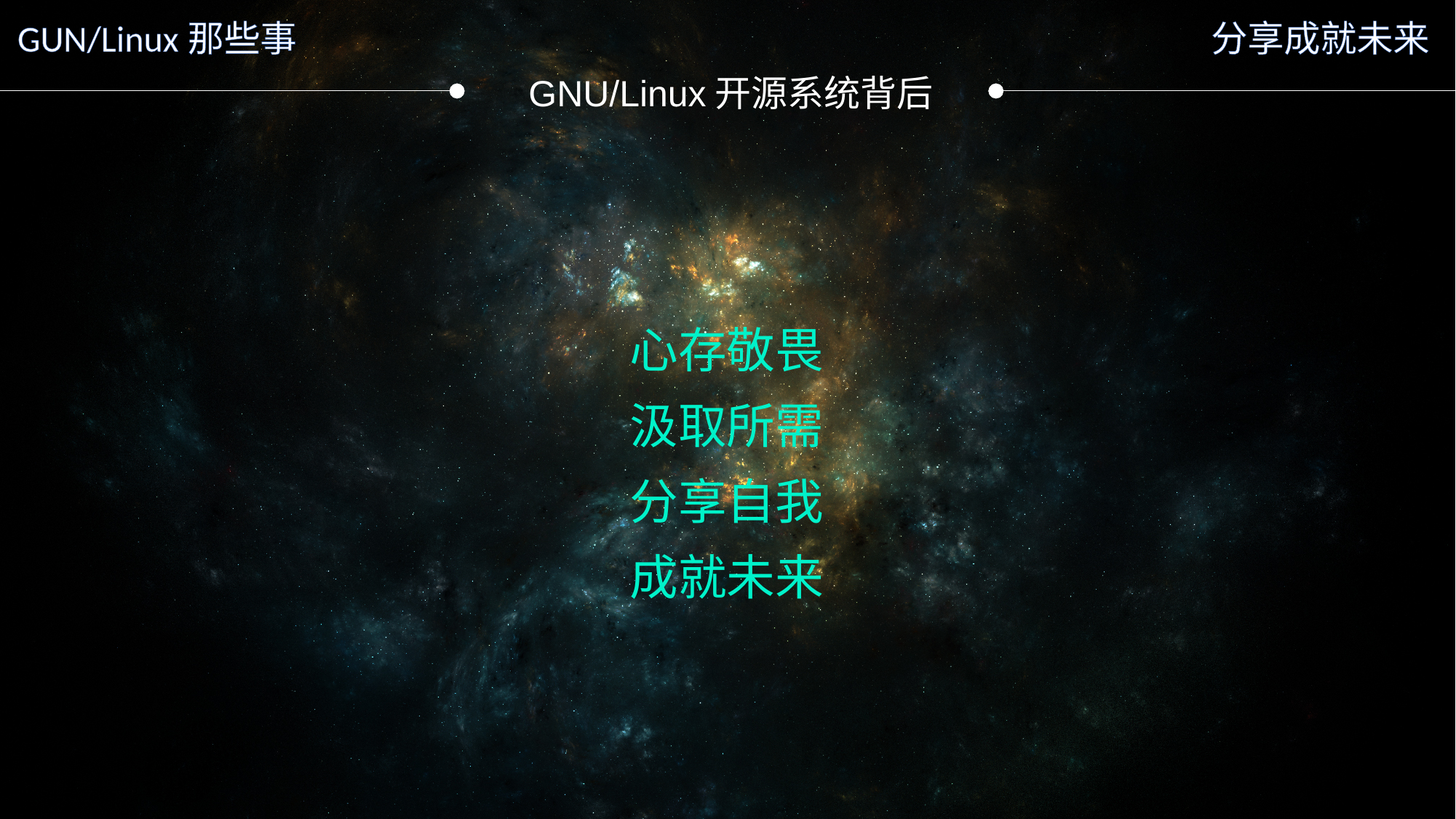

GUN/Linux那些事
分享成就未来
GNU/Linux开源系统背后
心存敬畏
汲取所需
分享自我
成就未来